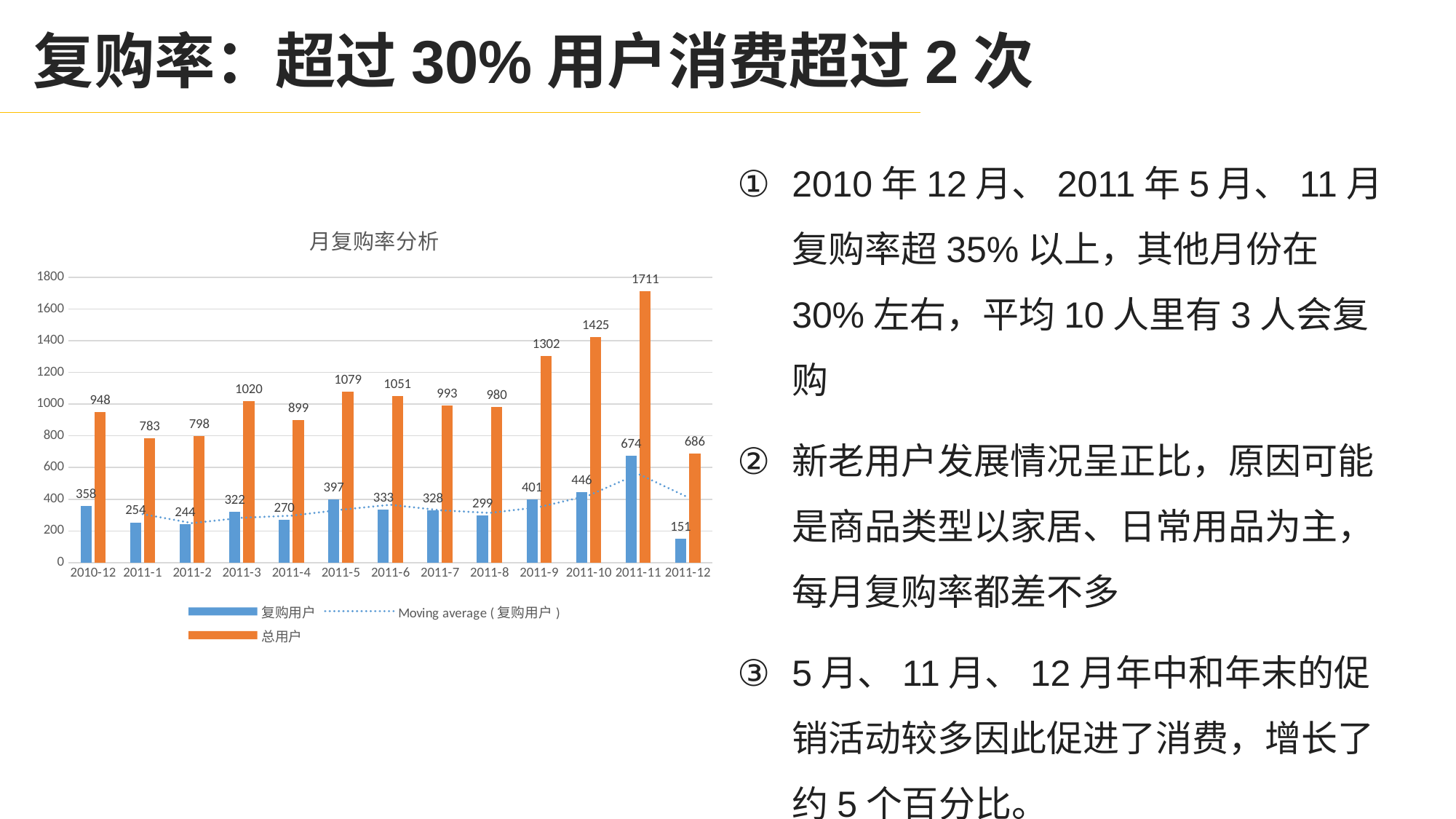

复购率：超过30%用户消费超过2次
2010年12月、2011年5月、11月复购率超35%以上，其他月份在30%左右，平均10人里有3人会复购
新老用户发展情况呈正比，原因可能是商品类型以家居、日常用品为主，每月复购率都差不多
5月、11月、12月年中和年末的促销活动较多因此促进了消费，增长了约5个百分比。

### Chart: 月复购率分析

| Category | 复购用户 | 总用户 |
|---|---|---|
| 2010-12 | 358.0 | 948.0 |
| 2011-1 | 254.0 | 783.0 |
| 2011-2 | 244.0 | 798.0 |
| 2011-3 | 322.0 | 1020.0 |
| 2011-4 | 270.0 | 899.0 |
| 2011-5 | 397.0 | 1079.0 |
| 2011-6 | 333.0 | 1051.0 |
| 2011-7 | 328.0 | 993.0 |
| 2011-8 | 299.0 | 980.0 |
| 2011-9 | 401.0 | 1302.0 |
| 2011-10 | 446.0 | 1425.0 |
| 2011-11 | 674.0 | 1711.0 |
| 2011-12 | 151.0 | 686.0 |